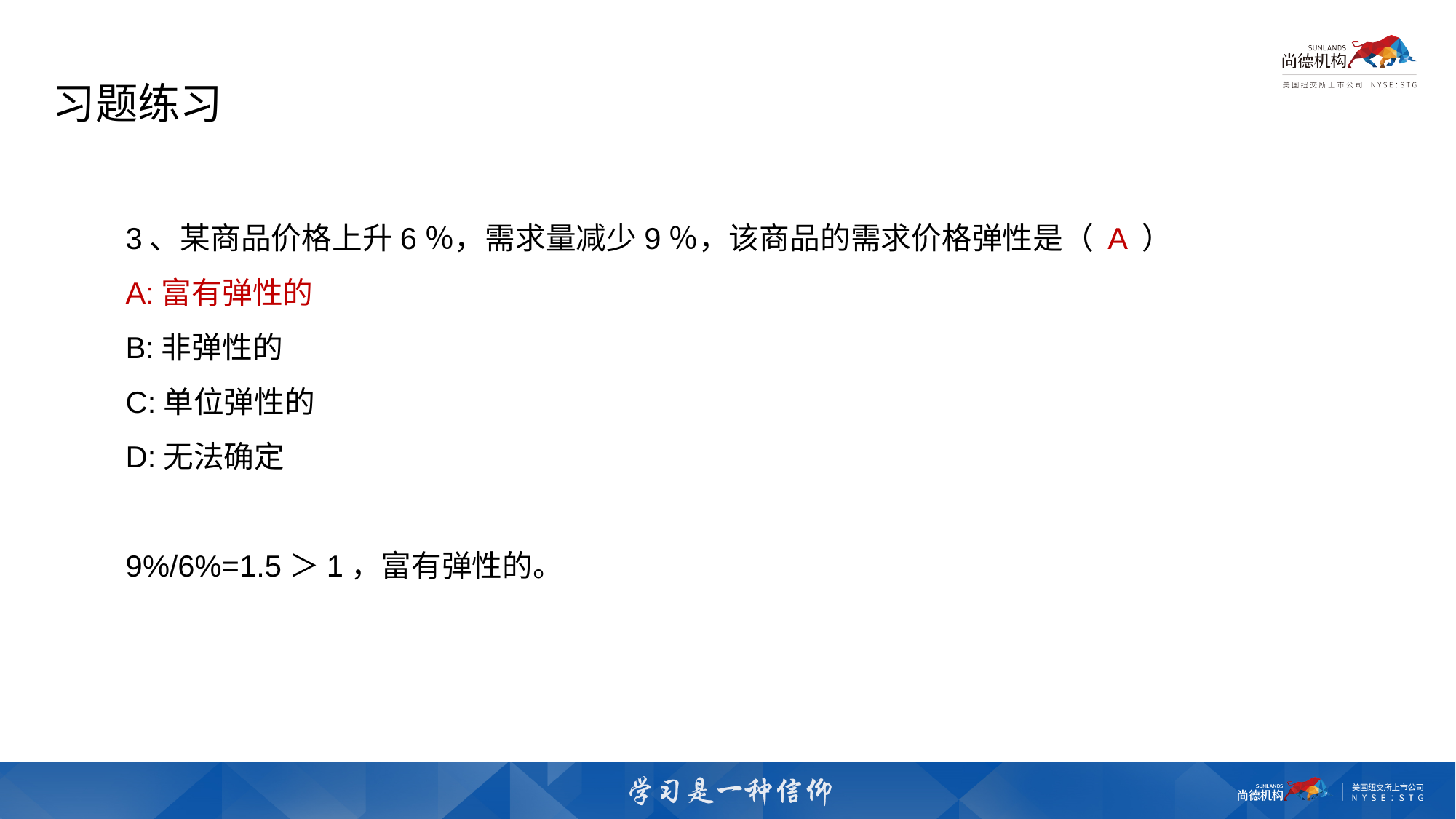

习题练习
3、某商品价格上升6％，需求量减少9％，该商品的需求价格弹性是（ A ）
A:富有弹性的
B:非弹性的
C:单位弹性的
D:无法确定

9%/6%=1.5＞1，富有弹性的。